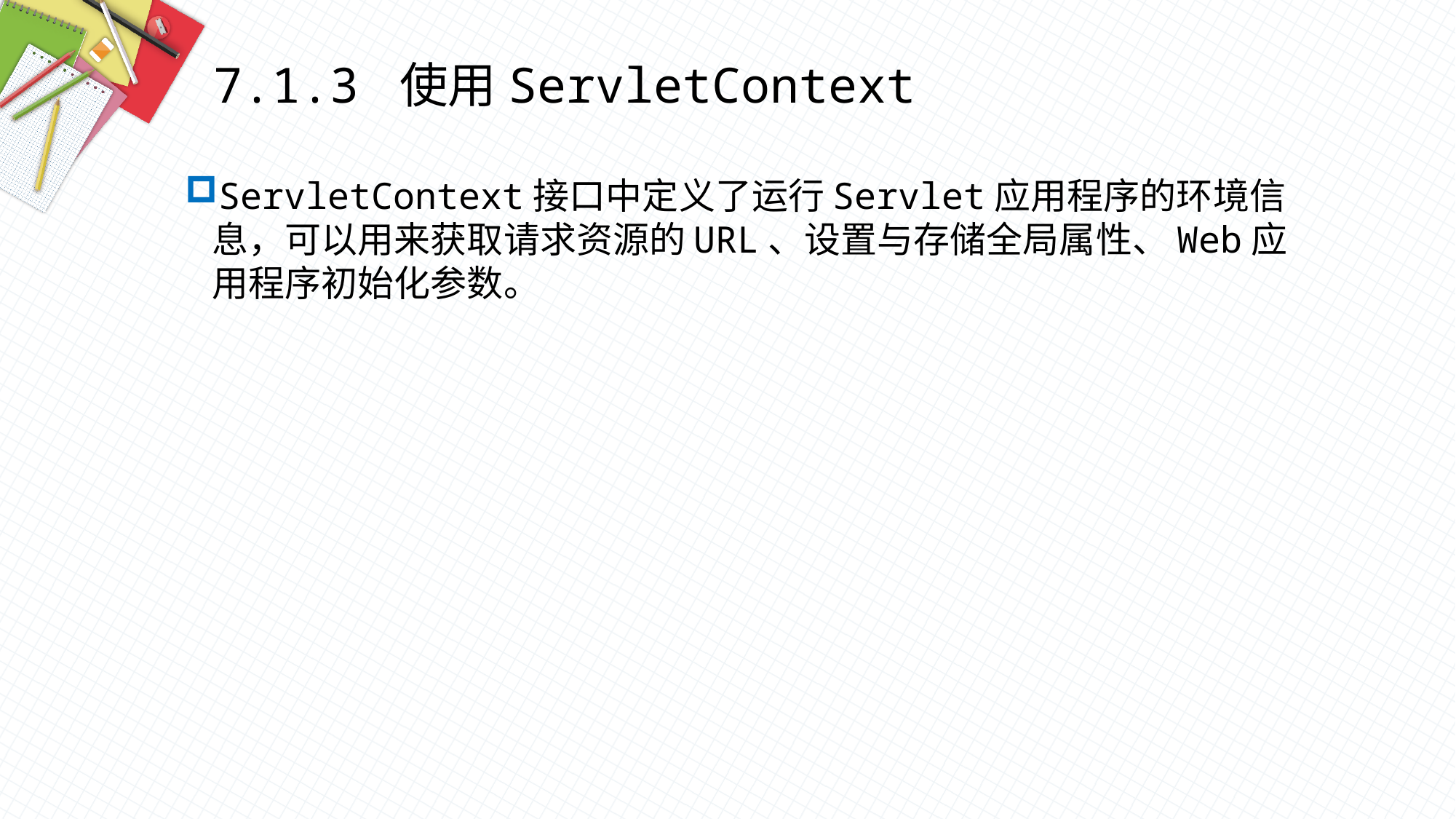

7.1.3 使用ServletContext
ServletContext接口中定义了运行Servlet应用程序的环境信息，可以用来获取请求资源的URL、设置与存储全局属性、Web应用程序初始化参数。